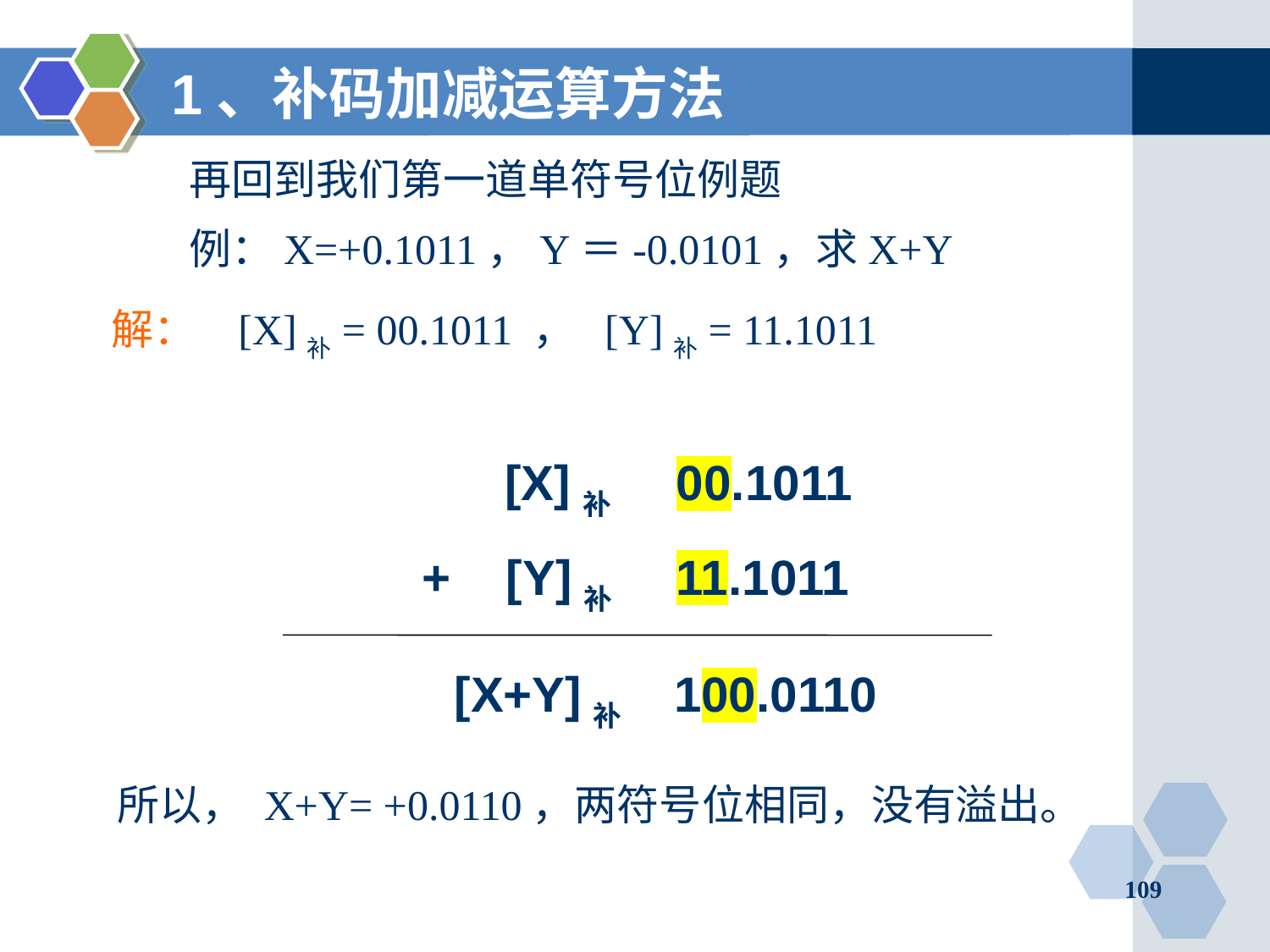

# 1、补码加减运算方法
再回到我们第一道单符号位例题
例：X=+0.1011，Y＝-0.0101，求X+Y
解：	[X]补= 00.1011 ，  [Y]补= 11.1011
      [X]补	00.1011
+    [Y]补	11.1011

	[X+Y]补    100.0110
所以， X+Y= +0.0110，两符号位相同，没有溢出。
109